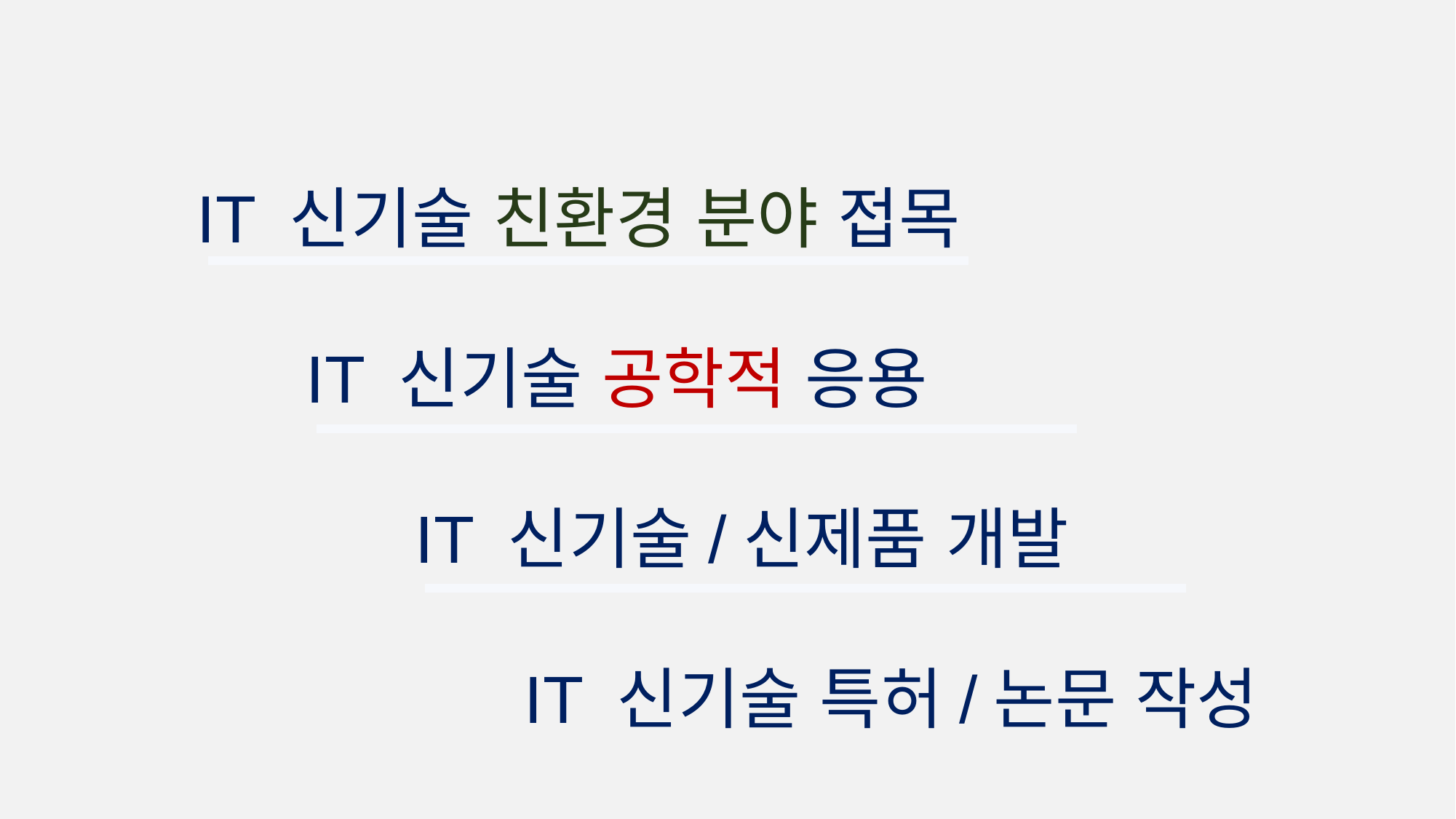

IT 신기술 친환경 분야 접목
IT 신기술 공학적 응용
IT 신기술/신제품 개발
IT 신기술 특허/논문 작성